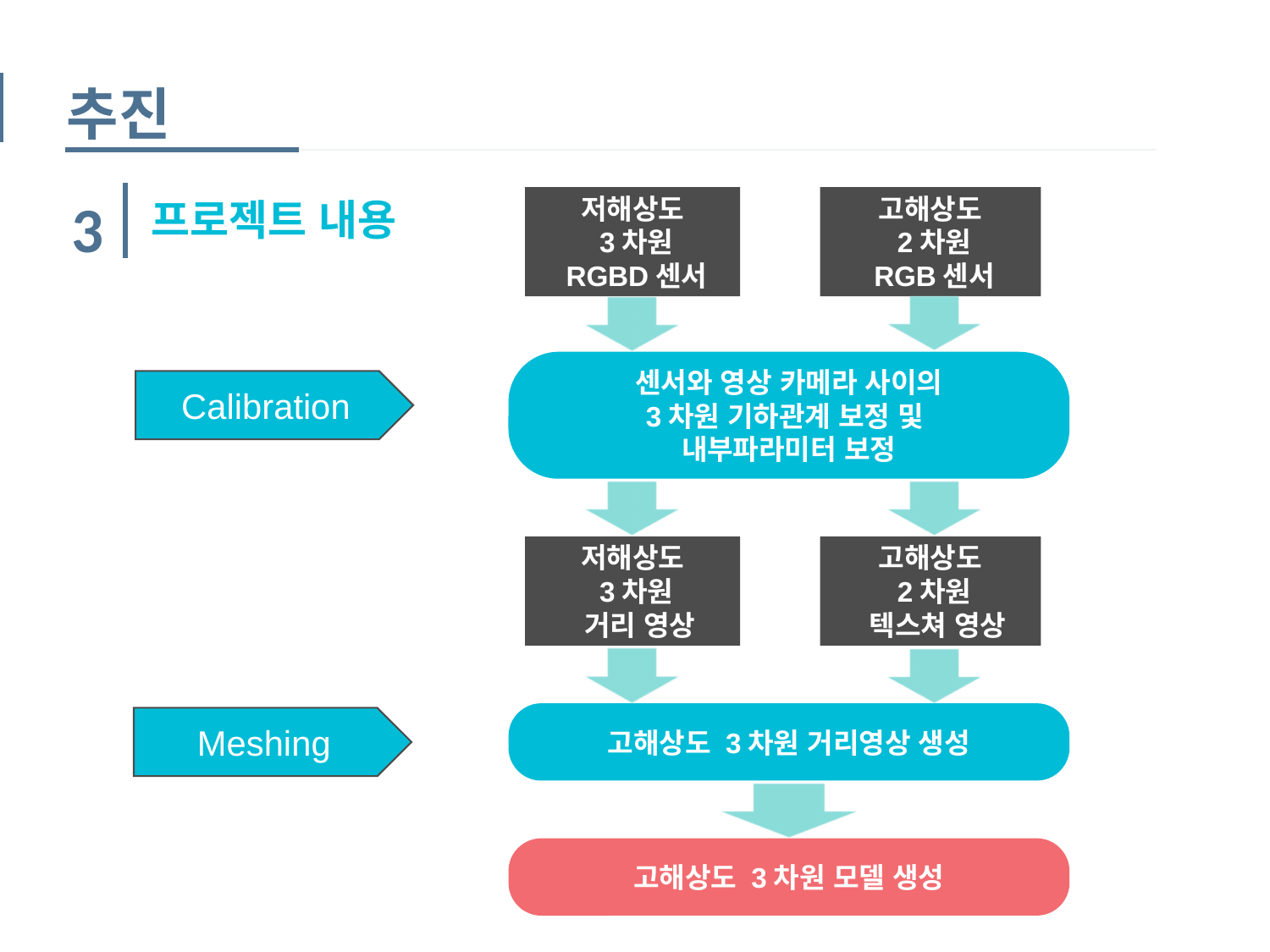

추진
3
프로젝트 내용
저해상도
 3차원
 RGBD센서
고해상도
 2차원
 RGB센서

센서와 영상 카메라 사이의
3차원 기하관계 보정 및
내부파라미터 보정
Calibration

저해상도
 3차원
 거리 영상
고해상도
 2차원
 텍스쳐 영상

고해상도 3차원 거리영상 생성
Meshing

고해상도 3차원 모델 생성